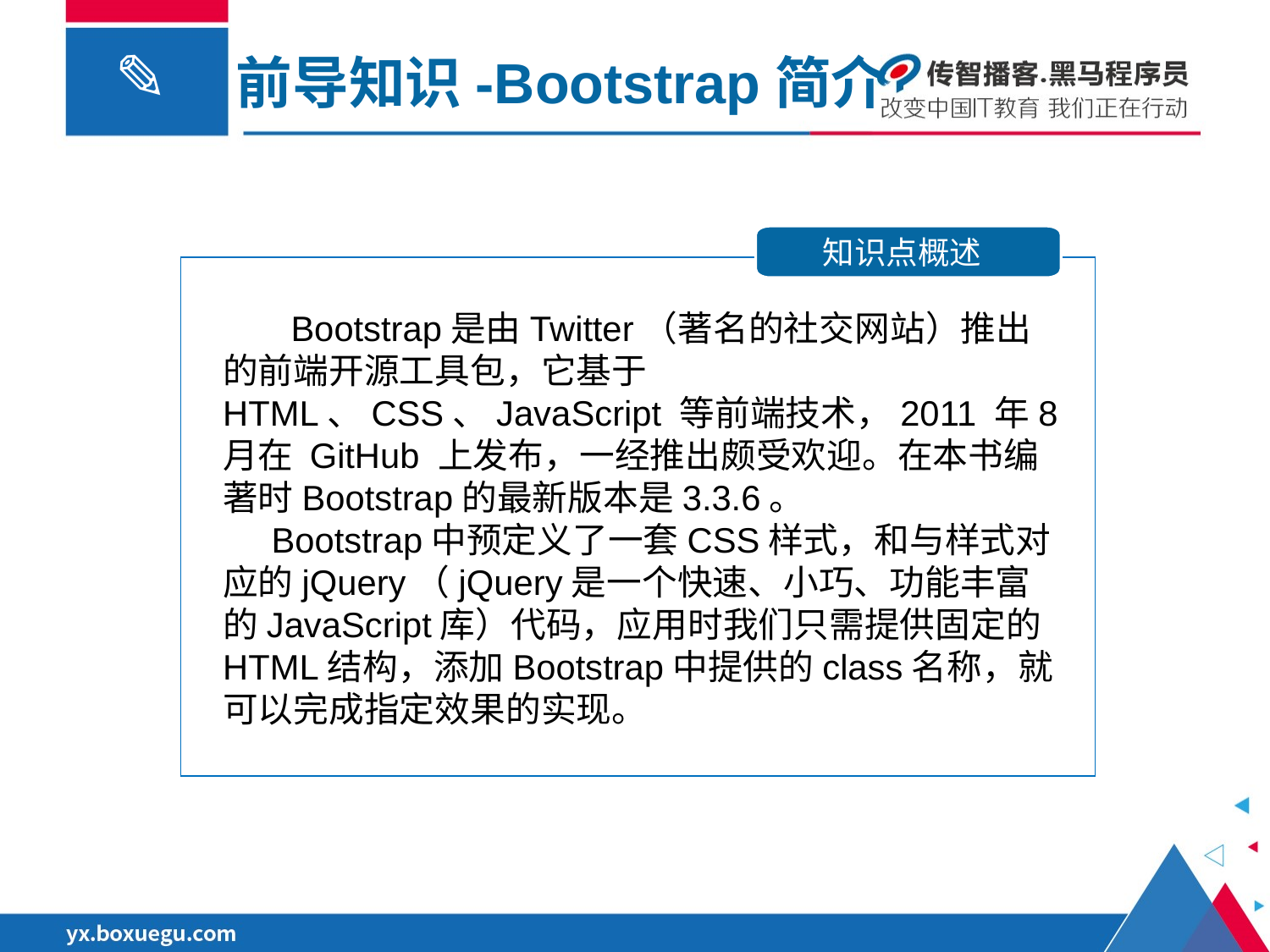

前导知识-Bootstrap简介

知识点概述

       Bootstrap是由Twitter（著名的社交网站）推出的前端开源工具包，它基于 HTML、CSS、JavaScript 等前端技术，2011 年8月在 GitHub 上发布，一经推出颇受欢迎。在本书编著时Bootstrap的最新版本是3.3.6。
     Bootstrap中预定义了一套CSS样式，和与样式对应的jQuery（jQuery是一个快速、小巧、功能丰富的JavaScript库）代码，应用时我们只需提供固定的HTML结构，添加Bootstrap中提供的class名称，就可以完成指定效果的实现。